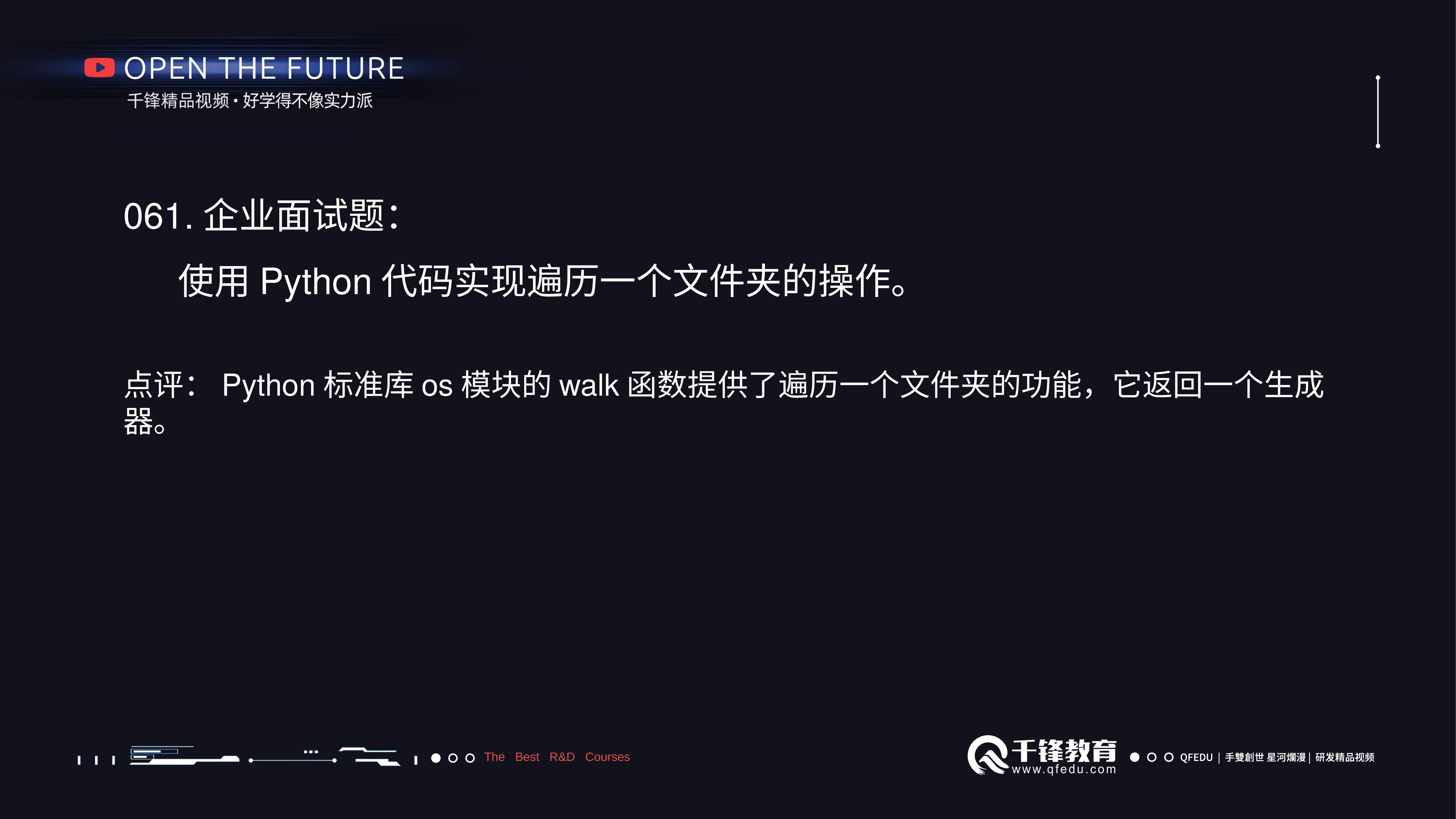

061.企业面试题：
使用Python代码实现遍历一个文件夹的操作。
点评：Python标准库os模块的walk函数提供了遍历一个文件夹的功能，它返回一个生成器。